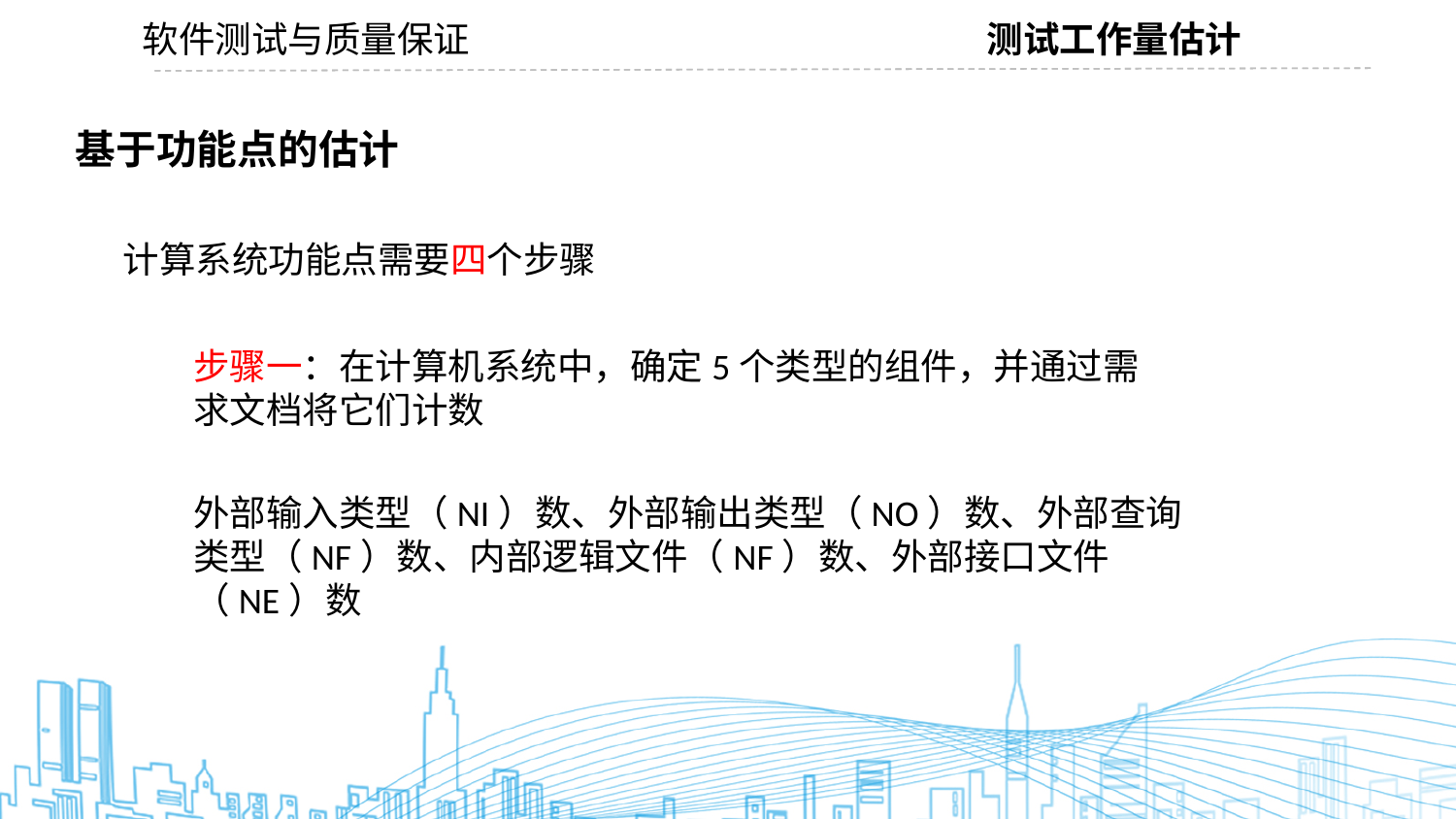

软件测试与质量保证
测试工作量估计
基于功能点的估计
计算系统功能点需要四个步骤
步骤一：在计算机系统中，确定5个类型的组件，并通过需求文档将它们计数
外部输入类型（NI）数、外部输出类型（NO）数、外部查询类型（NF）数、内部逻辑文件（NF）数、外部接口文件（NE）数